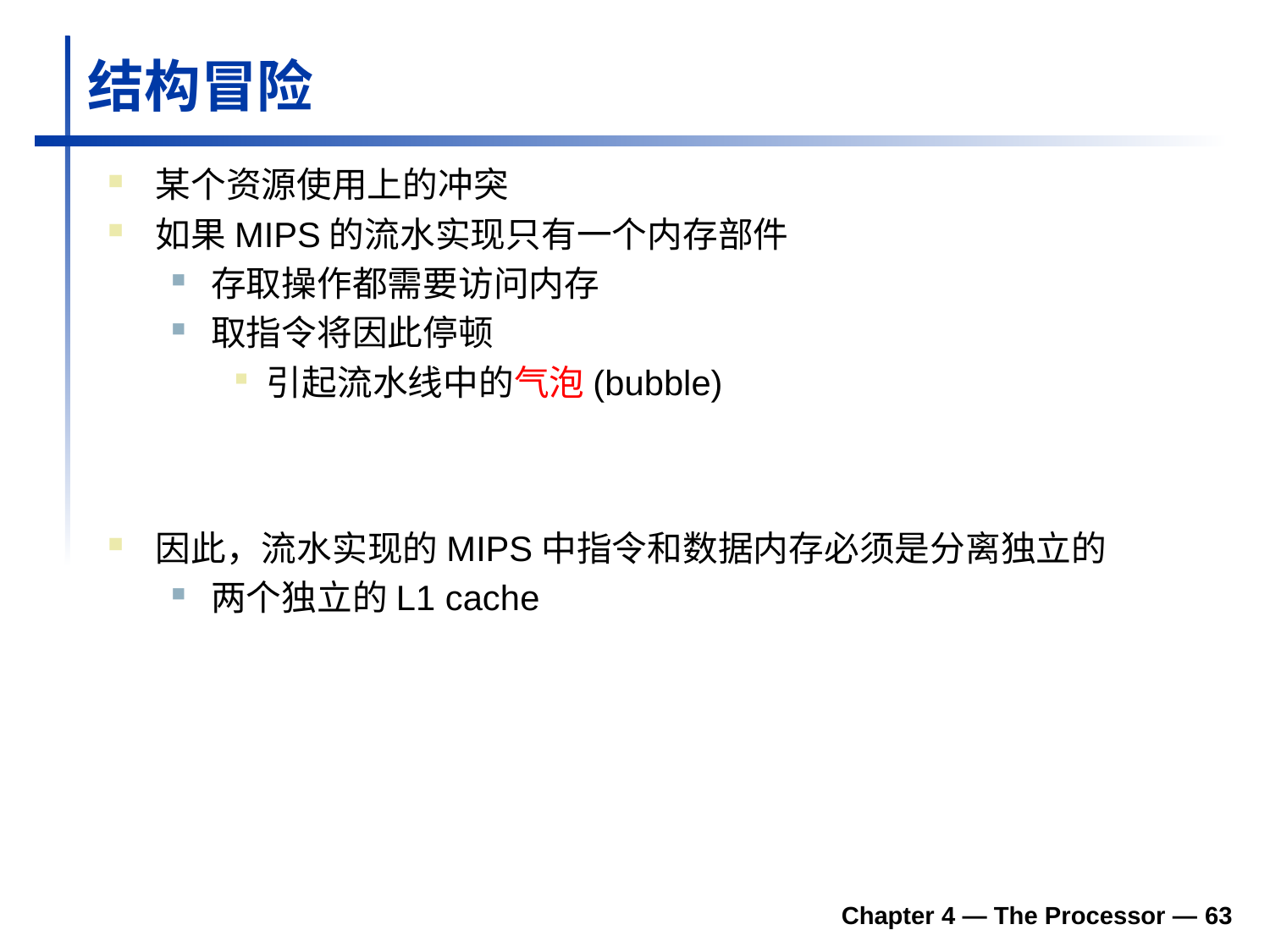

# 结构冒险
某个资源使用上的冲突
如果MIPS的流水实现只有一个内存部件
存取操作都需要访问内存
取指令将因此停顿
引起流水线中的气泡(bubble)

因此，流水实现的MIPS中指令和数据内存必须是分离独立的
两个独立的L1 cache
Chapter 4 — The Processor — 63